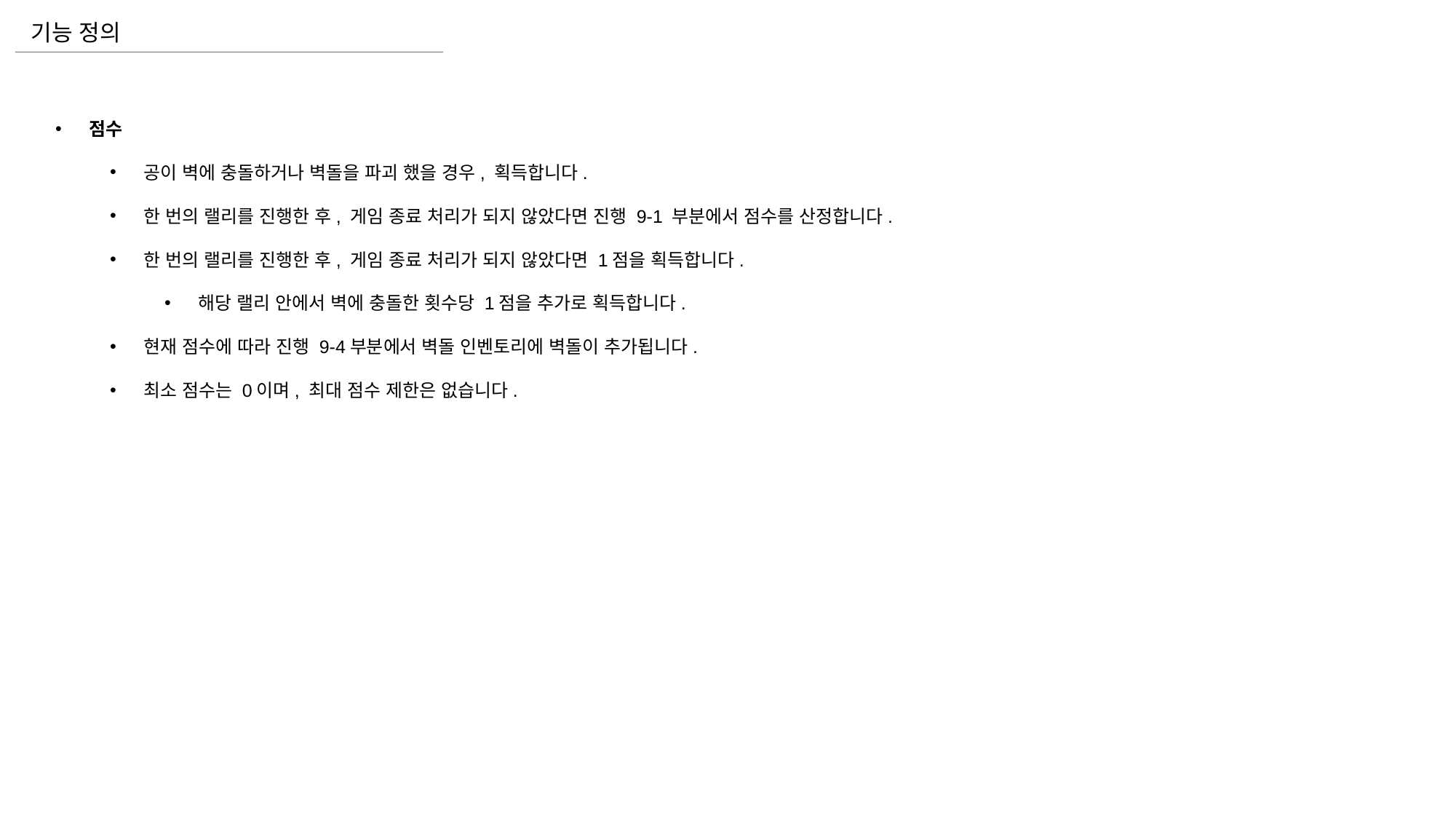

기능 정의
점수
공이 벽에 충돌하거나 벽돌을 파괴 했을 경우, 획득합니다.
한 번의 랠리를 진행한 후, 게임 종료 처리가 되지 않았다면 진행 9-1 부분에서 점수를 산정합니다.
한 번의 랠리를 진행한 후, 게임 종료 처리가 되지 않았다면 1점을 획득합니다.
해당 랠리 안에서 벽에 충돌한 횟수당 1점을 추가로 획득합니다.
현재 점수에 따라 진행 9-4부분에서 벽돌 인벤토리에 벽돌이 추가됩니다.
최소 점수는 0이며, 최대 점수 제한은 없습니다.